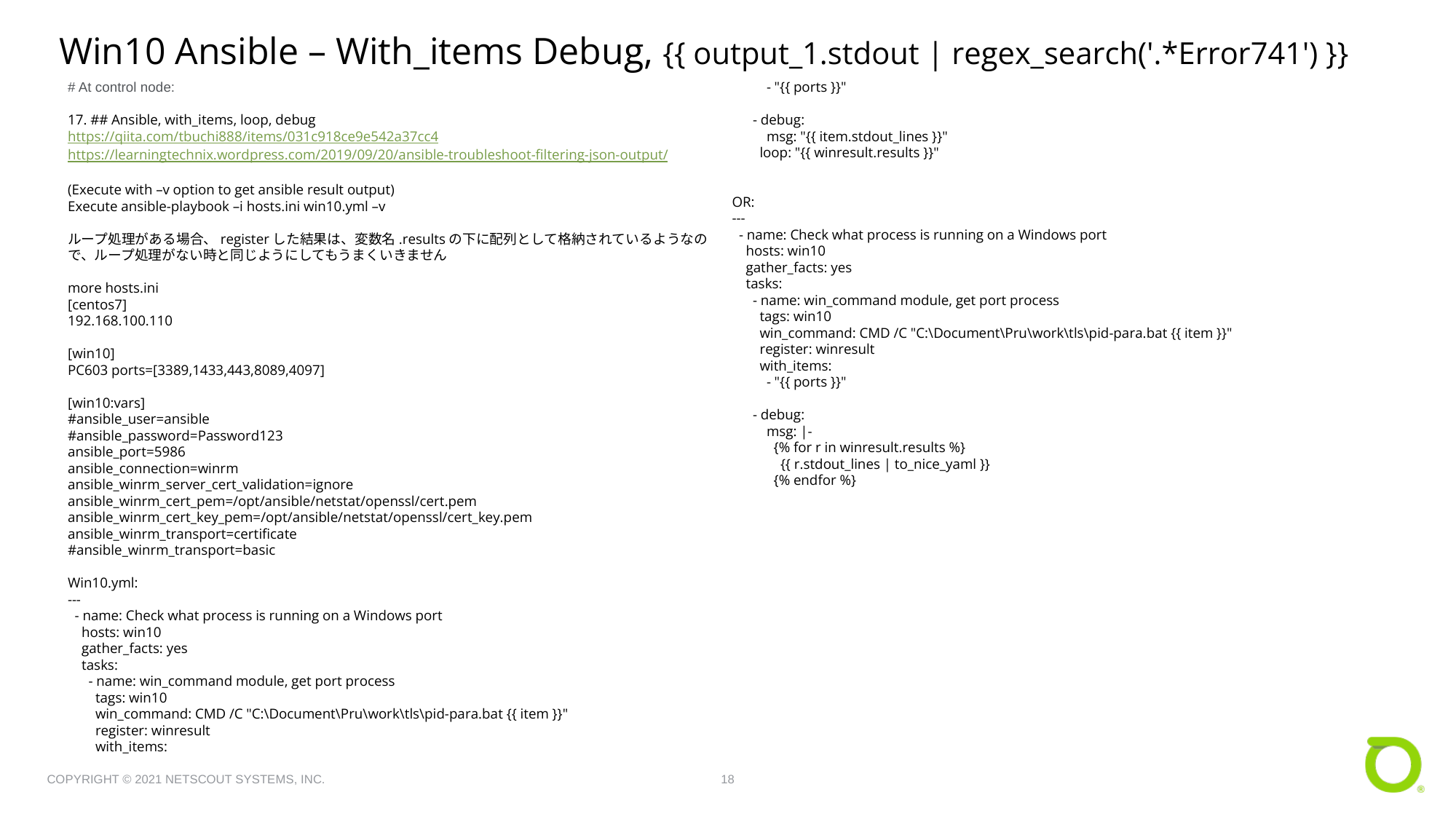

Win10 Ansible – With_items Debug, {{ output_1.stdout | regex_search('.*Error741') }}
# At control node:

17. ## Ansible, with_items, loop, debug
https://qiita.com/tbuchi888/items/031c918ce9e542a37cc4
https://learningtechnix.wordpress.com/2019/09/20/ansible-troubleshoot-filtering-json-output/

(Execute with –v option to get ansible result output)
Execute ansible-playbook –i hosts.ini win10.yml –v

ループ処理がある場合、registerした結果は、変数名.resultsの下に配列として格納されているようなので、ループ処理がない時と同じようにしてもうまくいきません

more hosts.ini
[centos7]
192.168.100.110

[win10]
PC603 ports=[3389,1433,443,8089,4097]

[win10:vars]
#ansible_user=ansible
#ansible_password=Password123
ansible_port=5986
ansible_connection=winrm
ansible_winrm_server_cert_validation=ignore
ansible_winrm_cert_pem=/opt/ansible/netstat/openssl/cert.pem
ansible_winrm_cert_key_pem=/opt/ansible/netstat/openssl/cert_key.pem
ansible_winrm_transport=certificate
#ansible_winrm_transport=basic

Win10.yml:
---
  - name: Check what process is running on a Windows port
    hosts: win10
    gather_facts: yes
    tasks:
      - name: win_command module, get port process
        tags: win10
        win_command: CMD /C "C:\Document\Pru\work\tls\pid-para.bat {{ item }}"
        register: winresult
        with_items:
          - "{{ ports }}"

      - debug:
          msg: "{{ item.stdout_lines }}"
        loop: "{{ winresult.results }}"

OR:
---
  - name: Check what process is running on a Windows port
    hosts: win10
    gather_facts: yes
    tasks:
      - name: win_command module, get port process
        tags: win10
        win_command: CMD /C "C:\Document\Pru\work\tls\pid-para.bat {{ item }}"
        register: winresult
        with_items:
          - "{{ ports }}"

      - debug:
          msg: |-
            {% for r in winresult.results %}
              {{ r.stdout_lines | to_nice_yaml }}
            {% endfor %}